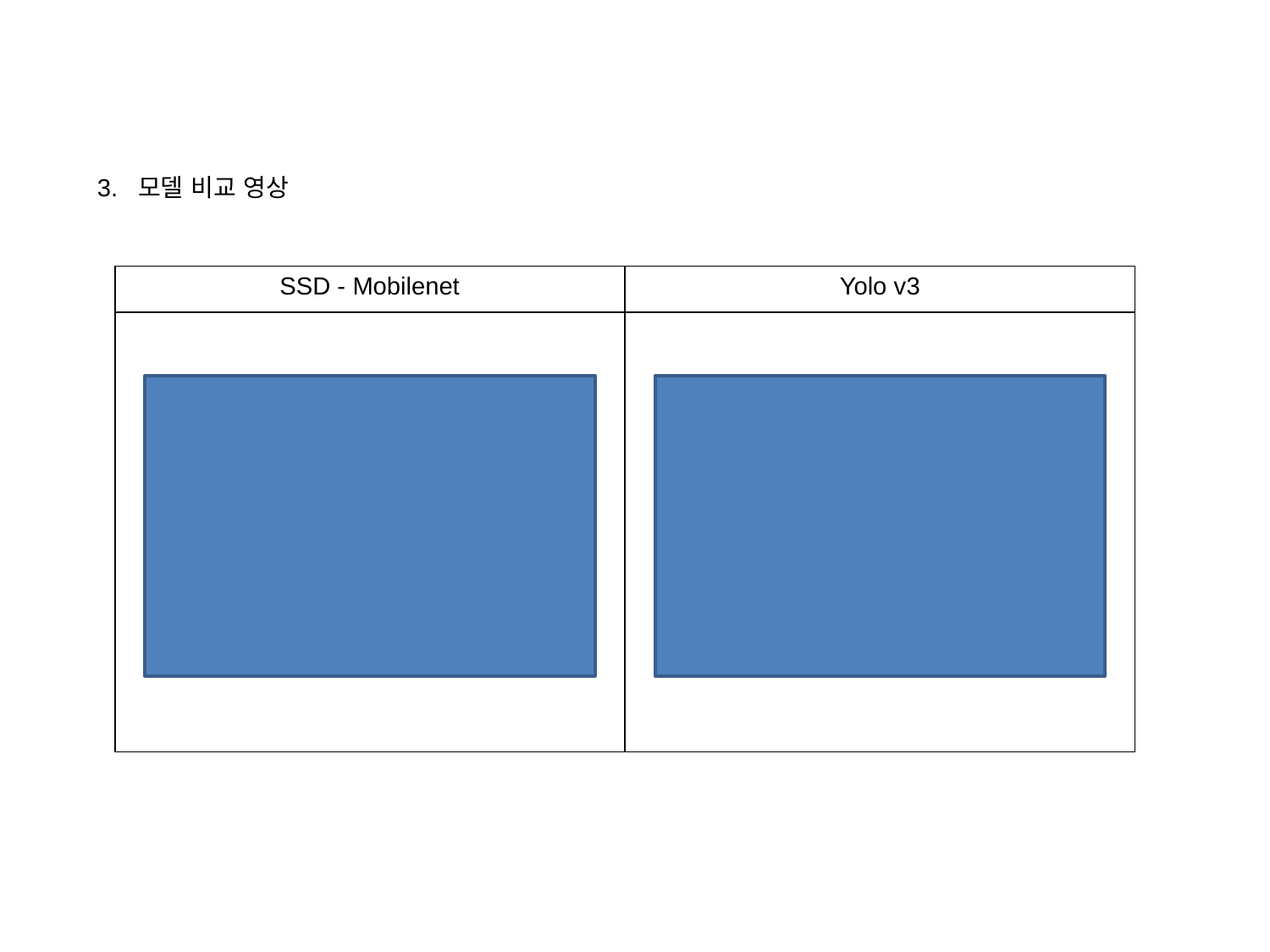

3.  모델 비교 영상
| SSD - Mobilenet | Yolo v3 |
| --- | --- |
|  |  |